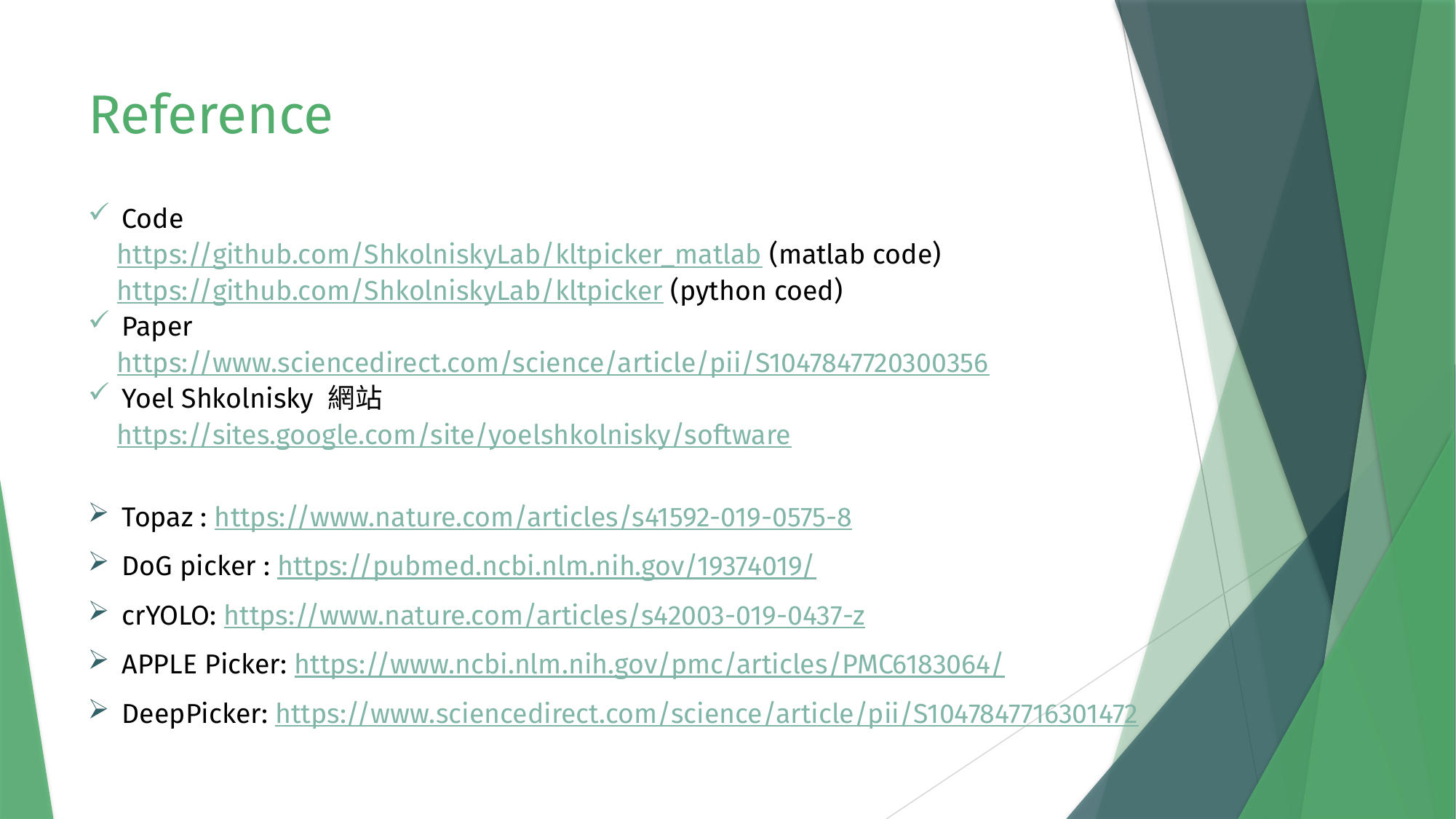

# Reference
Code
    https://github.com/ShkolniskyLab/kltpicker_matlab (matlab code)
    https://github.com/ShkolniskyLab/kltpicker (python coed)
Paper
    https://www.sciencedirect.com/science/article/pii/S1047847720300356
Yoel Shkolnisky 網站
    https://sites.google.com/site/yoelshkolnisky/software

Topaz : https://www.nature.com/articles/s41592-019-0575-8
DoG picker : https://pubmed.ncbi.nlm.nih.gov/19374019/
crYOLO: https://www.nature.com/articles/s42003-019-0437-z
APPLE Picker: https://www.ncbi.nlm.nih.gov/pmc/articles/PMC6183064/
DeepPicker: https://www.sciencedirect.com/science/article/pii/S1047847716301472